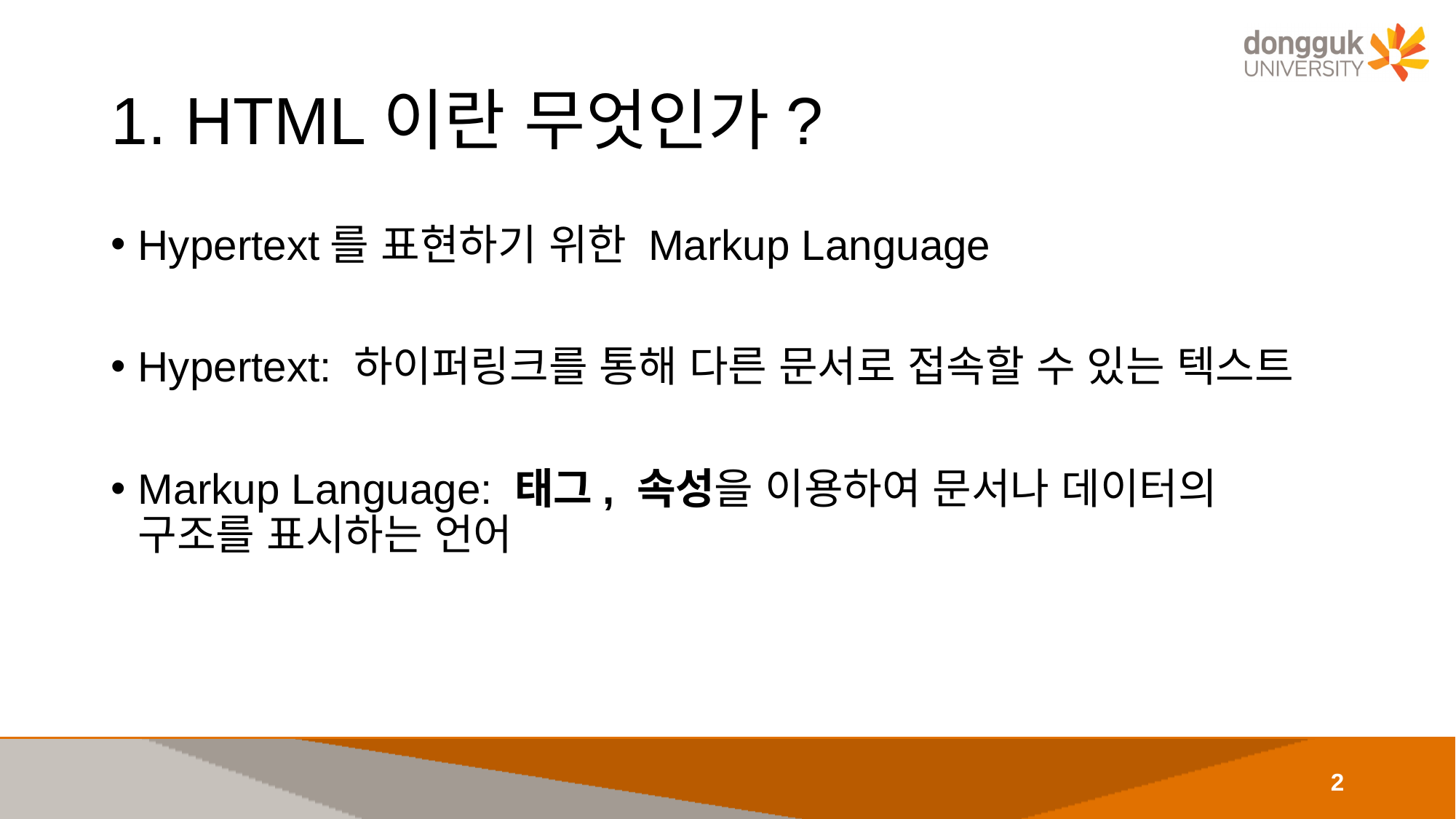

# 1. HTML이란 무엇인가?
Hypertext를 표현하기 위한 Markup Language

Hypertext: 하이퍼링크를 통해 다른 문서로 접속할 수 있는 텍스트

Markup Language: 태그, 속성을 이용하여 문서나 데이터의 구조를 표시하는 언어
2